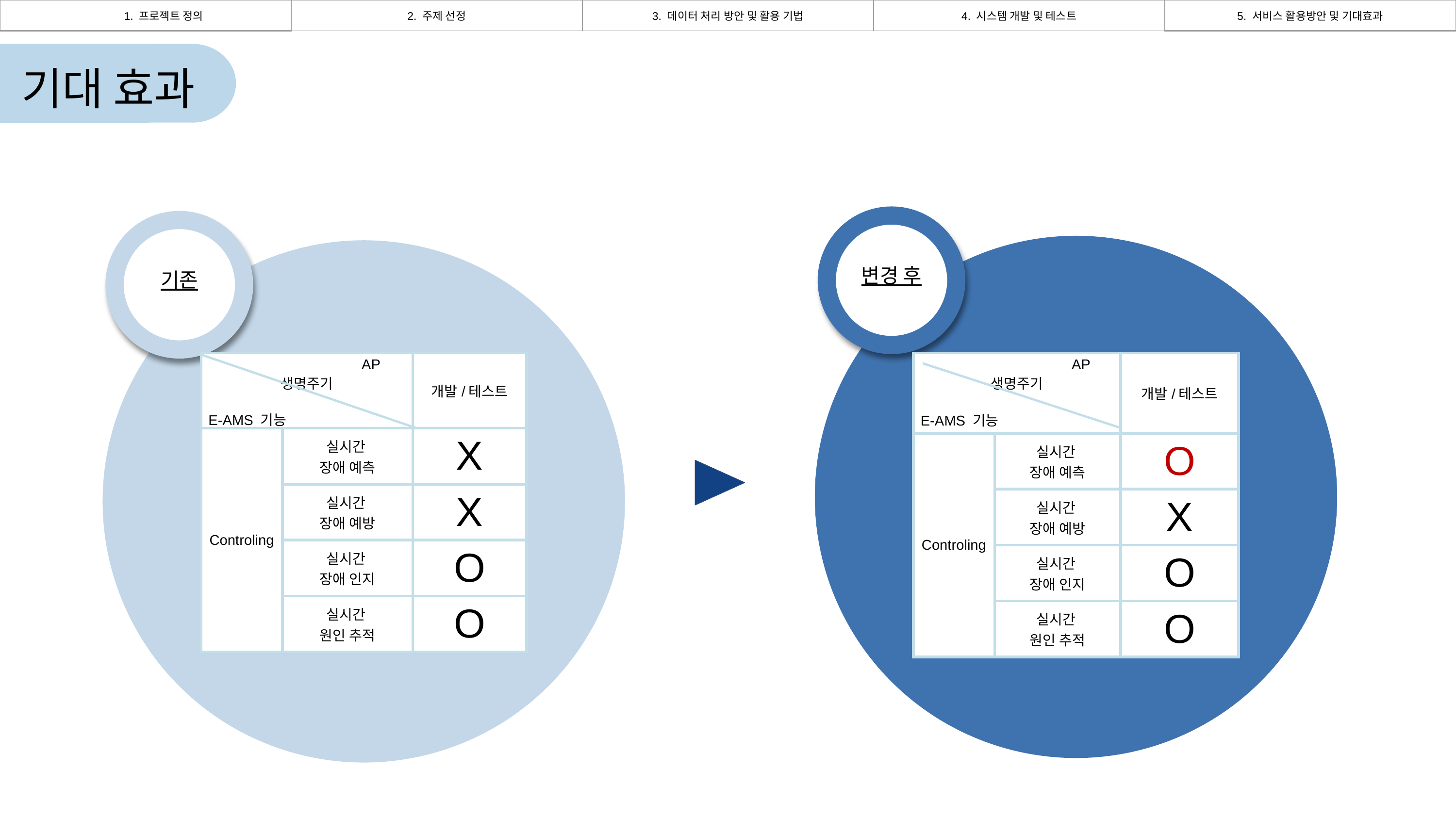

| 1. 프로젝트 정의 | 2. 주제 선정 | 3. 데이터 처리 방안 및 활용 기법 | 4. 시스템 개발 및 테스트 | 5. 서비스 활용방안 및 기대효과 |
| --- | --- | --- | --- | --- |

기대 효과

변경 후
변경 후

기존
| AP 생명주기 E-AMS 기능 |  | 개발/테스트 |
| --- | --- | --- |
| Controling | 실시간 장애 예측 | X |
|  | 실시간 장애 예방 | X |
|  | 실시간 장애 인지 | O |
|  | 실시간 원인 추적 | O |
| AP 생명주기 E-AMS 기능 |  | 개발/테스트 |
| --- | --- | --- |
| Controling | 실시간 장애 예측 | O |
|  | 실시간 장애 예방 | X |
|  | 실시간 장애 인지 | O |
|  | 실시간 원인 추적 | O |